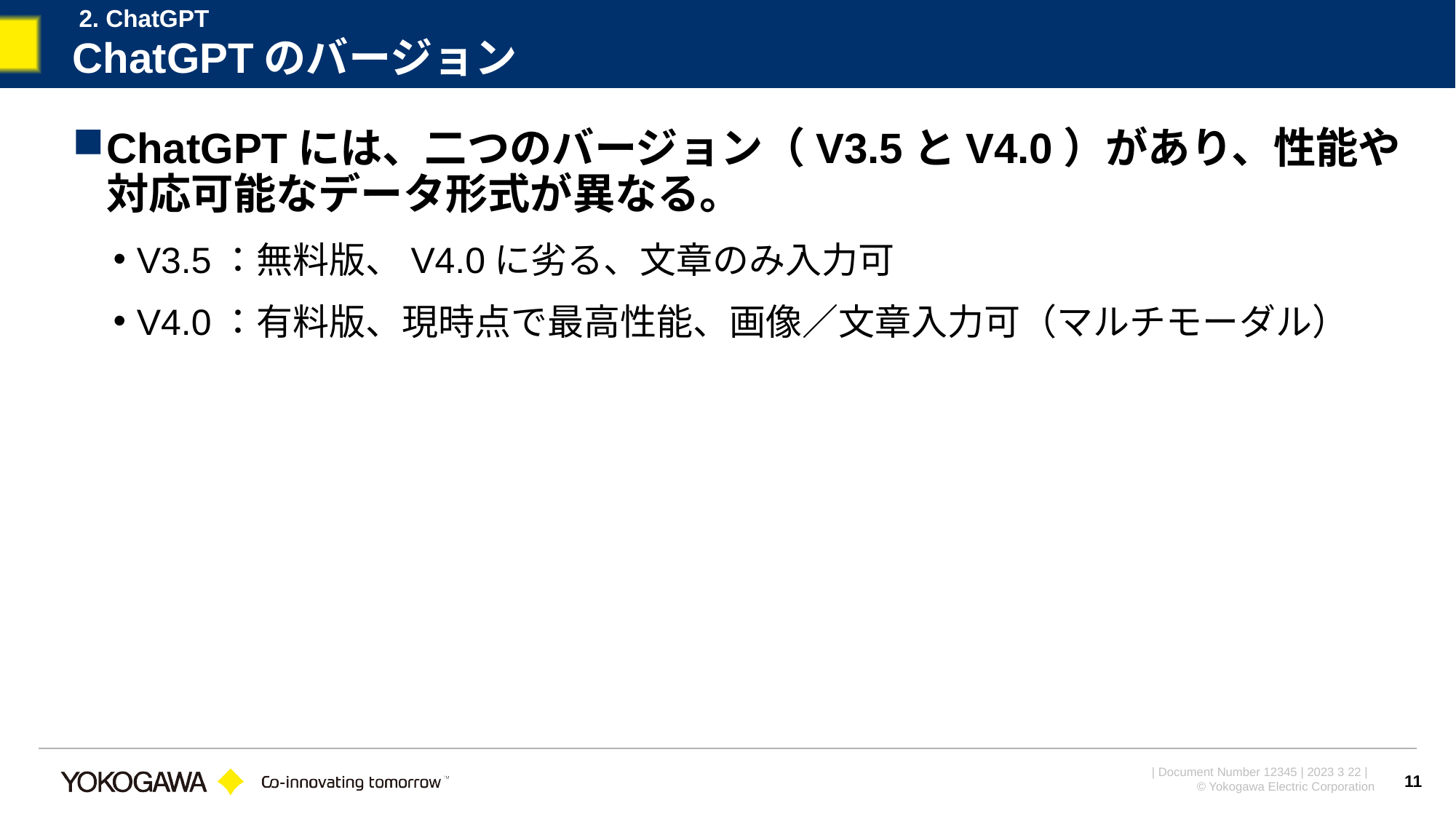

2. ChatGPT
# ChatGPTのバージョン
ChatGPTには、二つのバージョン（V3.5とV4.0）があり、性能や対応可能なデータ形式が異なる。
V3.5：無料版、V4.0に劣る、文章のみ入力可
V4.0：有料版、現時点で最高性能、画像／文章入力可（マルチモーダル）
11